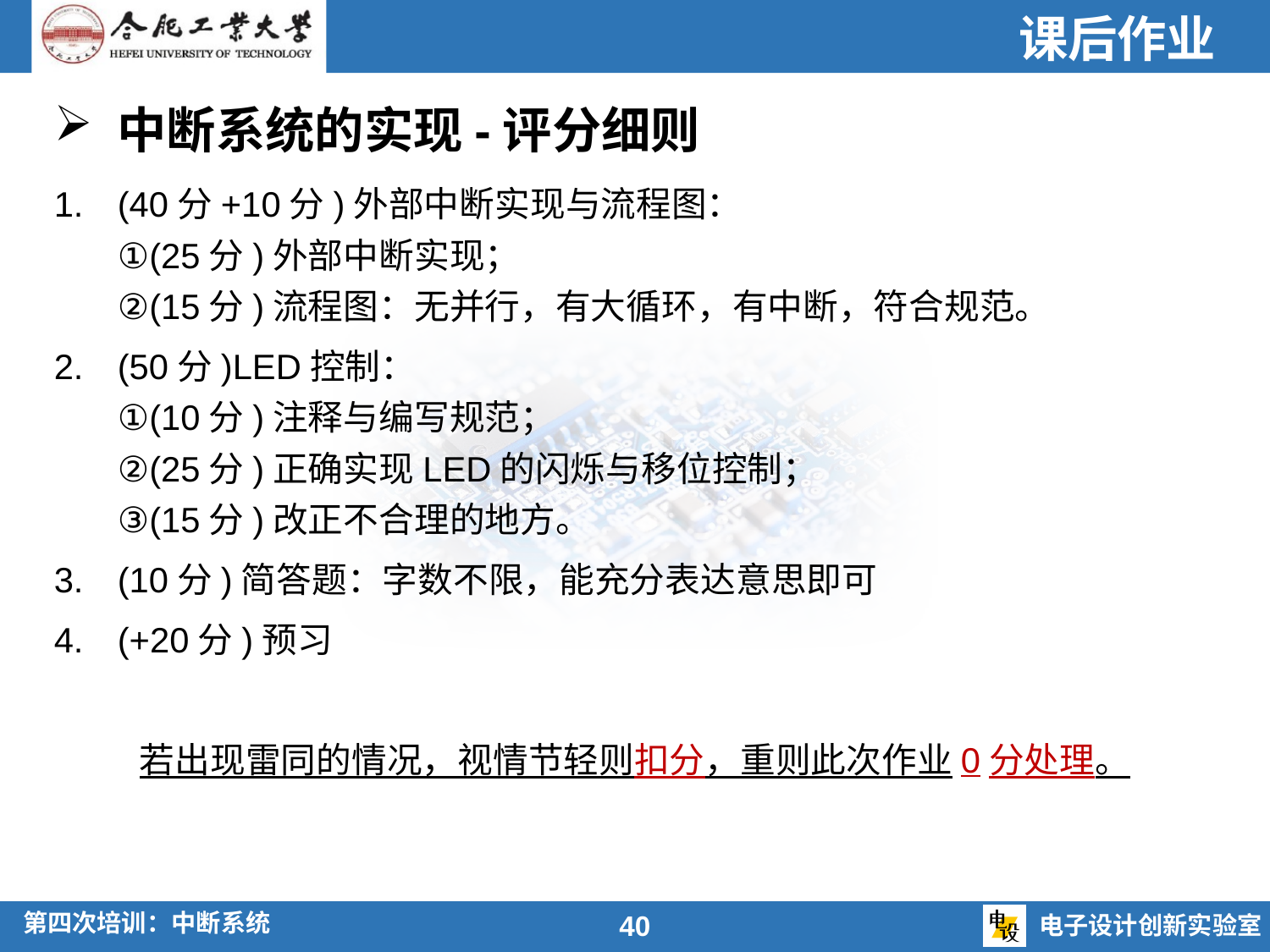

课后作业
中断系统的实现-评分细则
(40分+10分)外部中断实现与流程图：
①(25分)外部中断实现；
②(15分)流程图：无并行，有大循环，有中断，符合规范。
(50分)LED控制：
①(10分)注释与编写规范；
②(25分)正确实现LED的闪烁与移位控制；
③(15分)改正不合理的地方。
(10分)简答题：字数不限，能充分表达意思即可
(+20分)预习

若出现雷同的情况，视情节轻则扣分，重则此次作业0分处理。
40